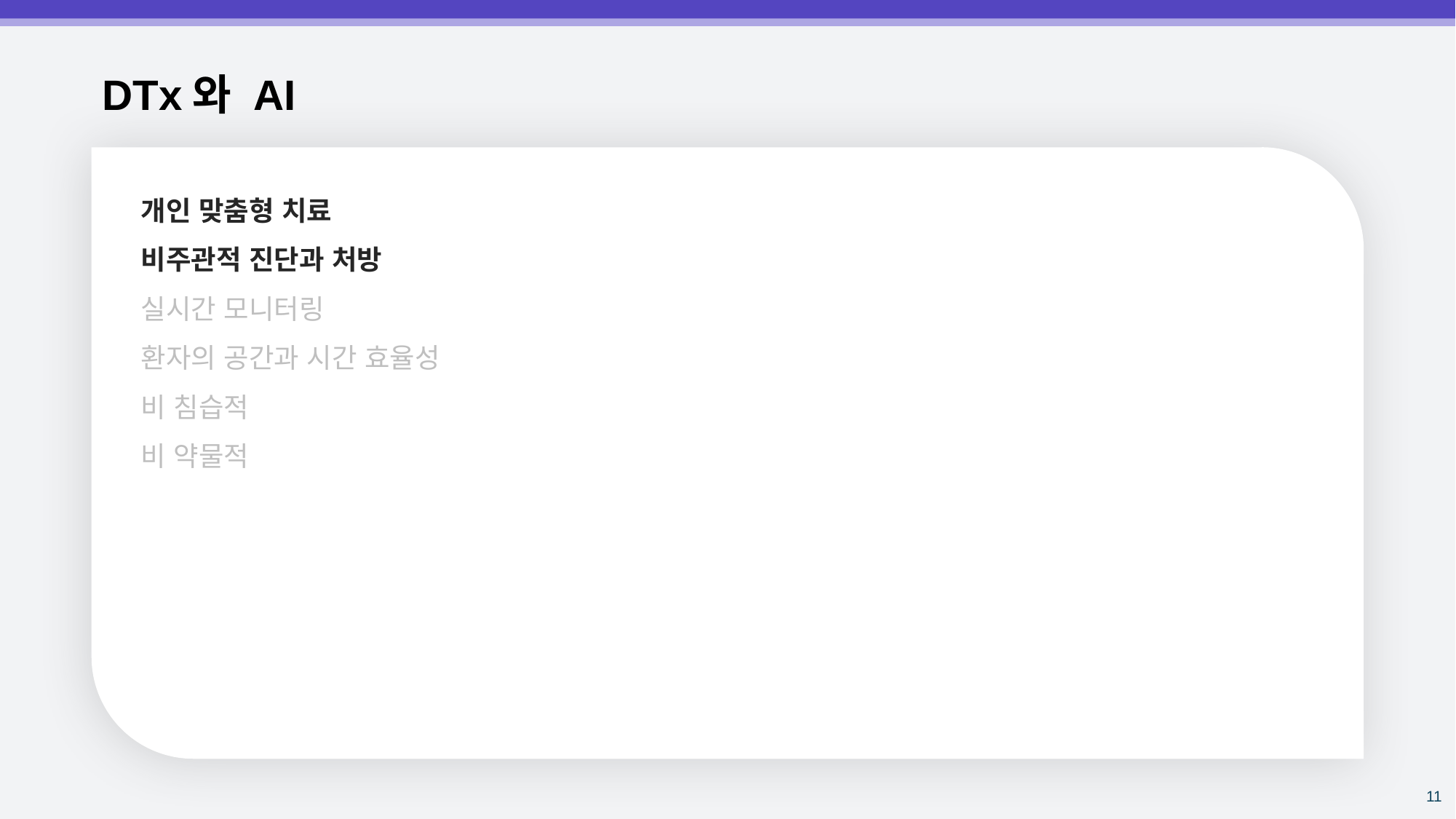

DTx와 AI

개인 맞춤형 치료
비주관적 진단과 처방
실시간 모니터링
환자의 공간과 시간 효율성
비 침습적
비 약물적
11